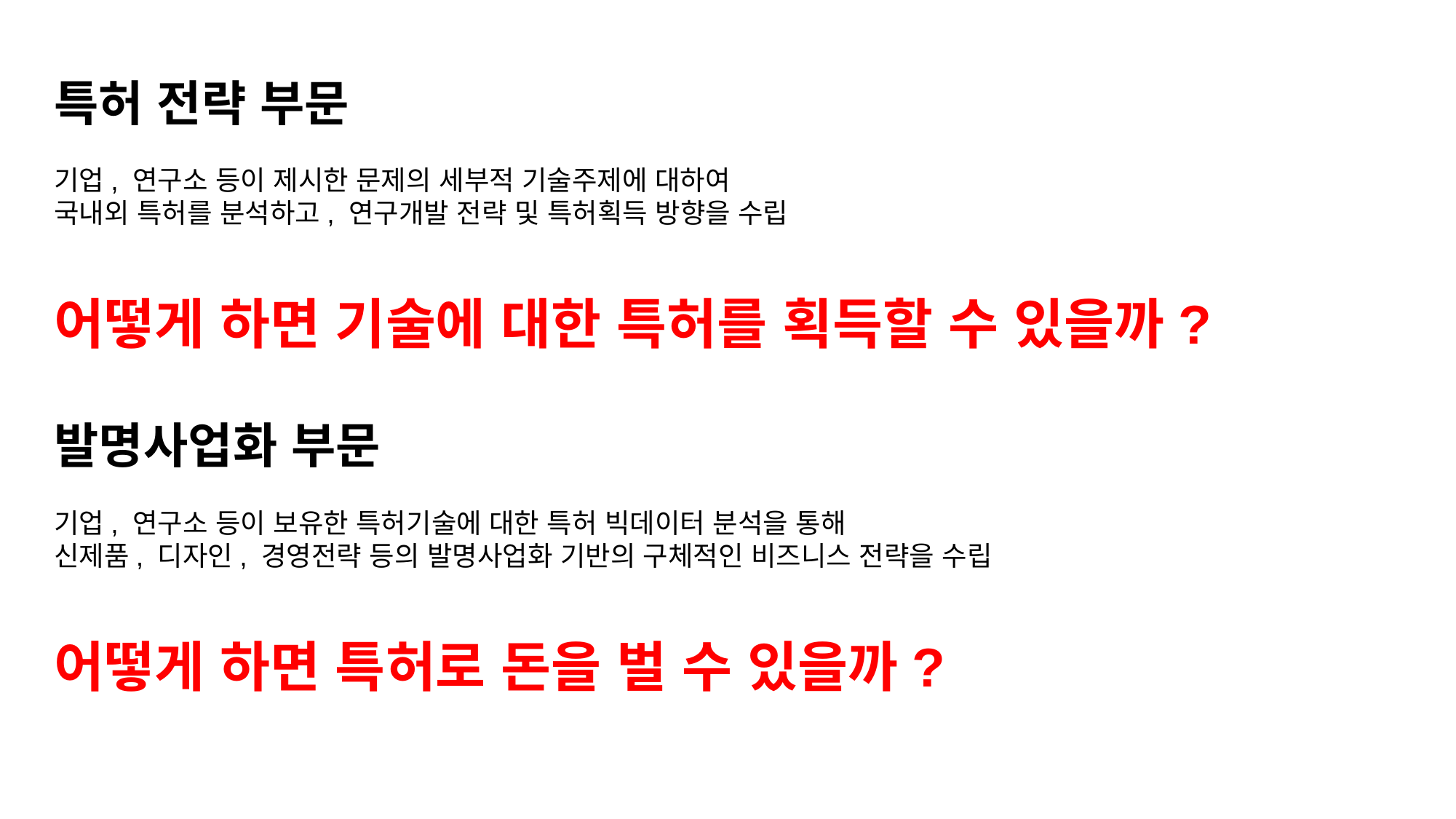

특허 전략 부문

기업, 연구소 등이 제시한 문제의 세부적 기술주제에 대하여
국내외 특허를 분석하고, 연구개발 전략 및 특허획득 방향을 수립
어떻게 하면 기술에 대한 특허를 획득할 수 있을까?
발명사업화 부문

기업, 연구소 등이 보유한 특허기술에 대한 특허 빅데이터 분석을 통해
신제품, 디자인, 경영전략 등의 발명사업화 기반의 구체적인 비즈니스 전략을 수립
어떻게 하면 특허로 돈을 벌 수 있을까?